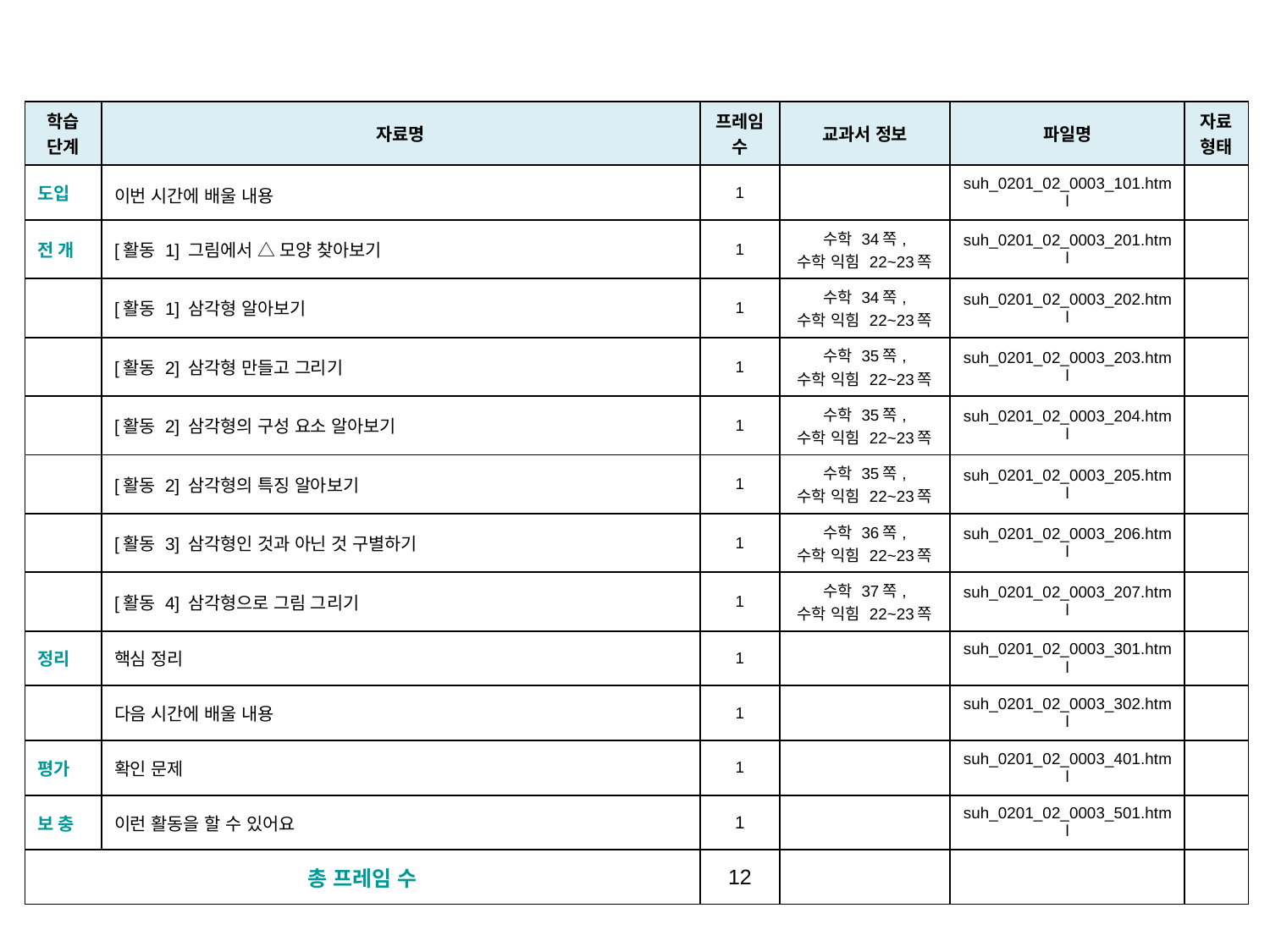

| 학습 단계 | 자료명 | 프레임 수 | 교과서 정보 | 파일명 | 자료 형태 |
| --- | --- | --- | --- | --- | --- |
| 도입 | 이번 시간에 배울 내용 | 1 |  | suh\_0201\_02\_0003\_101.html |  |
| 전 개 | [활동 1] 그림에서 △ 모양 찾아보기 | 1 | 수학 34쪽, 수학 익힘 22~23쪽 | suh\_0201\_02\_0003\_201.html |  |
|  | [활동 1] 삼각형 알아보기 | 1 | 수학 34쪽, 수학 익힘 22~23쪽 | suh\_0201\_02\_0003\_202.html |  |
|  | [활동 2] 삼각형 만들고 그리기 | 1 | 수학 35쪽, 수학 익힘 22~23쪽 | suh\_0201\_02\_0003\_203.html |  |
|  | [활동 2] 삼각형의 구성 요소 알아보기 | 1 | 수학 35쪽, 수학 익힘 22~23쪽 | suh\_0201\_02\_0003\_204.html |  |
|  | [활동 2] 삼각형의 특징 알아보기 | 1 | 수학 35쪽, 수학 익힘 22~23쪽 | suh\_0201\_02\_0003\_205.html |  |
|  | [활동 3] 삼각형인 것과 아닌 것 구별하기 | 1 | 수학 36쪽, 수학 익힘 22~23쪽 | suh\_0201\_02\_0003\_206.html |  |
|  | [활동 4] 삼각형으로 그림 그리기 | 1 | 수학 37쪽, 수학 익힘 22~23쪽 | suh\_0201\_02\_0003\_207.html |  |
| 정리 | 핵심 정리 | 1 |  | suh\_0201\_02\_0003\_301.html |  |
|  | 다음 시간에 배울 내용 | 1 |  | suh\_0201\_02\_0003\_302.html |  |
| 평가 | 확인 문제 | 1 |  | suh\_0201\_02\_0003\_401.html |  |
| 보 충 | 이런 활동을 할 수 있어요 | 1 |  | suh\_0201\_02\_0003\_501.html |  |
| 총 프레임 수 |  | 12 |  |  |  |